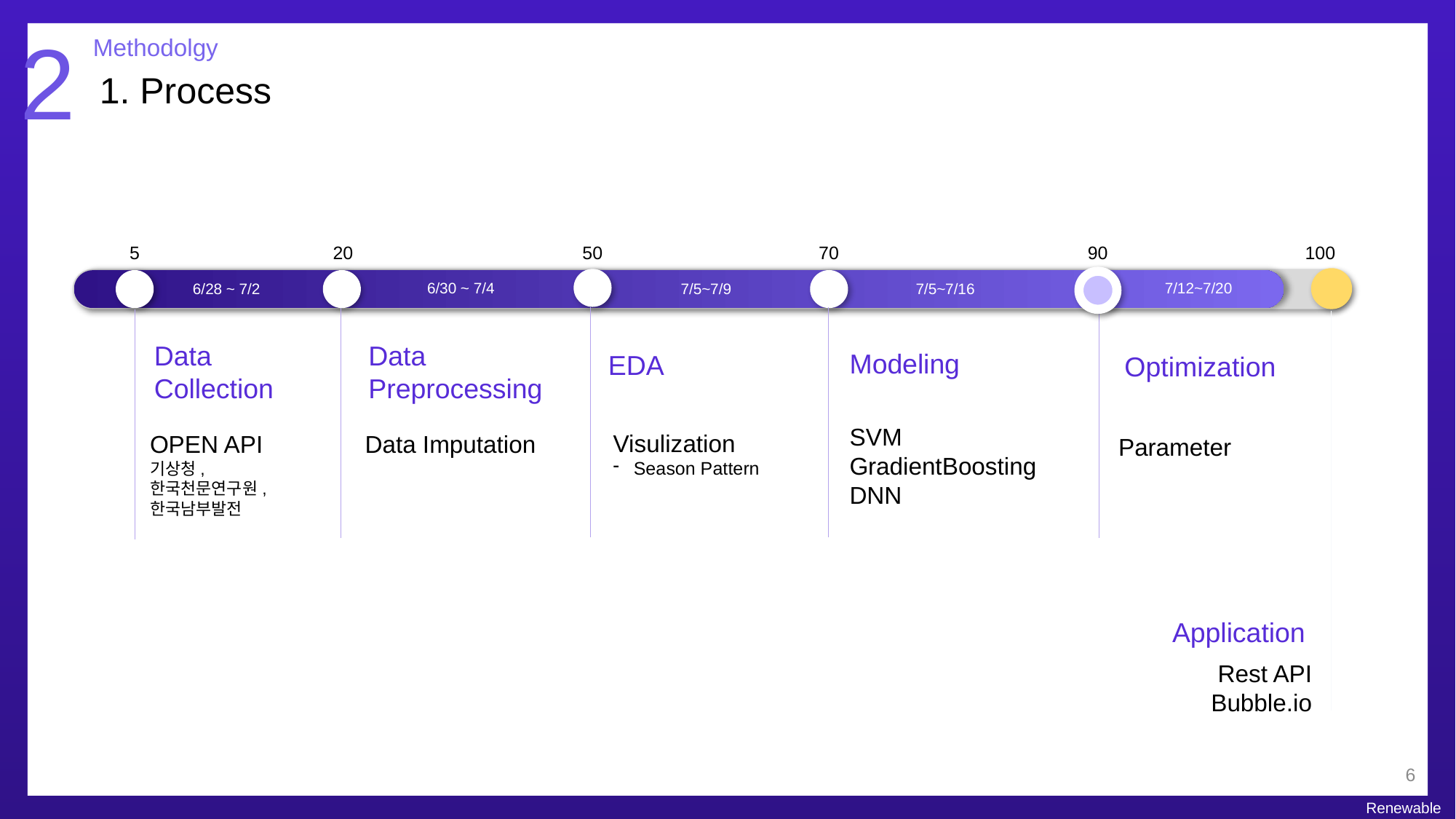

2

Methodolgy
1. Process
5
20
50
70
90
100

6/30 ~ 7/4
7/12~7/20
6/28 ~ 7/2
7/5~7/9
7/5~7/16
Data
Collection
Data
Preprocessing
Modeling
EDA
Optimization
SVM
GradientBoosting
DNN
Visulization
Season Pattern

Data Imputation
OPEN API
기상청, 한국천문연구원, 한국남부발전
Parameter
Application
Rest API
Bubble.io
6
Renewable